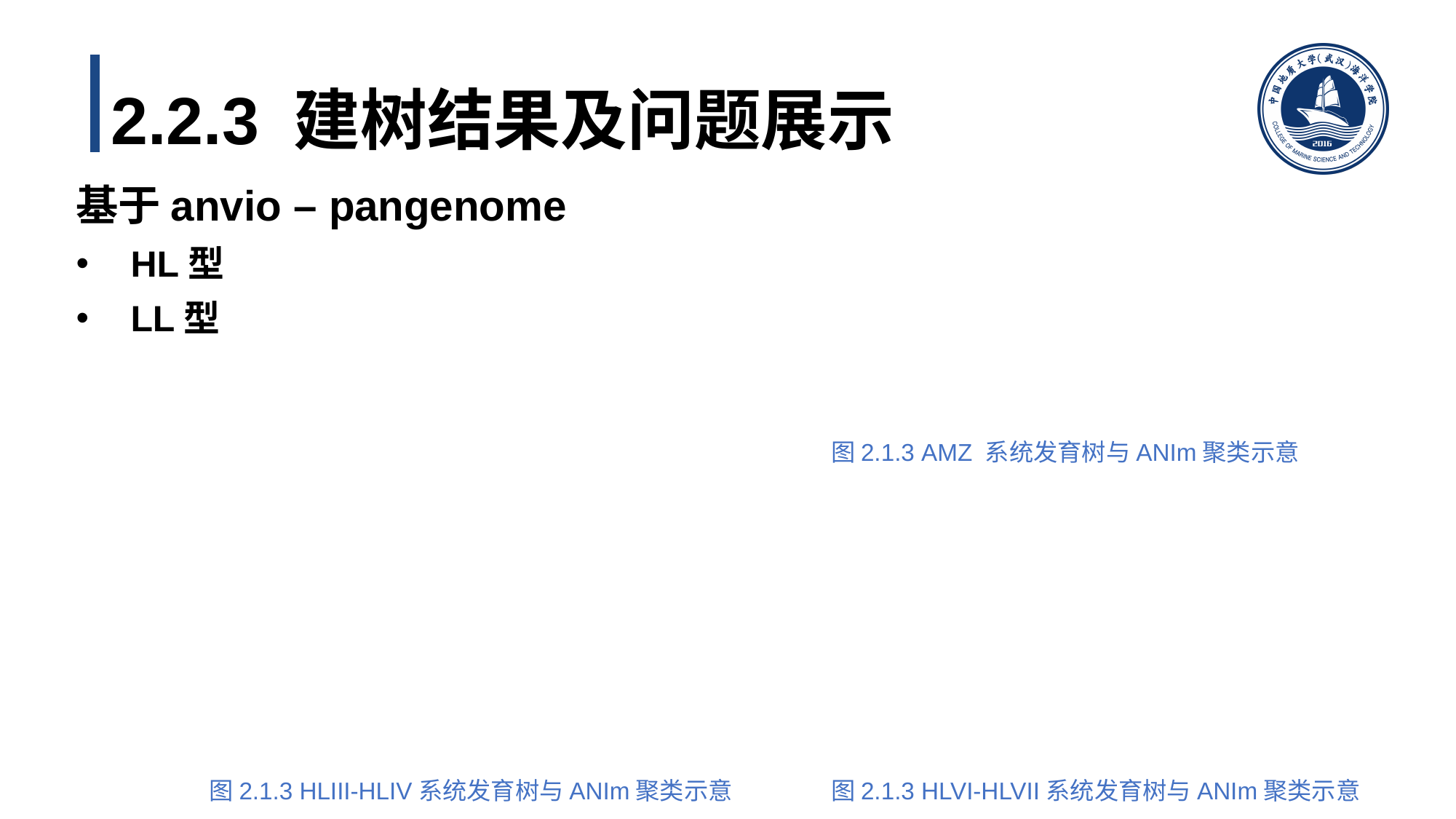

# 2.2.3 建树结果及问题展示
基于anvio – pangenome
HL型
LL型
图2.1.3 AMZ 系统发育树与ANIm聚类示意
图2.1.3 HLVI-HLVII系统发育树与ANIm聚类示意
图2.1.3 HLIII-HLIV系统发育树与ANIm聚类示意